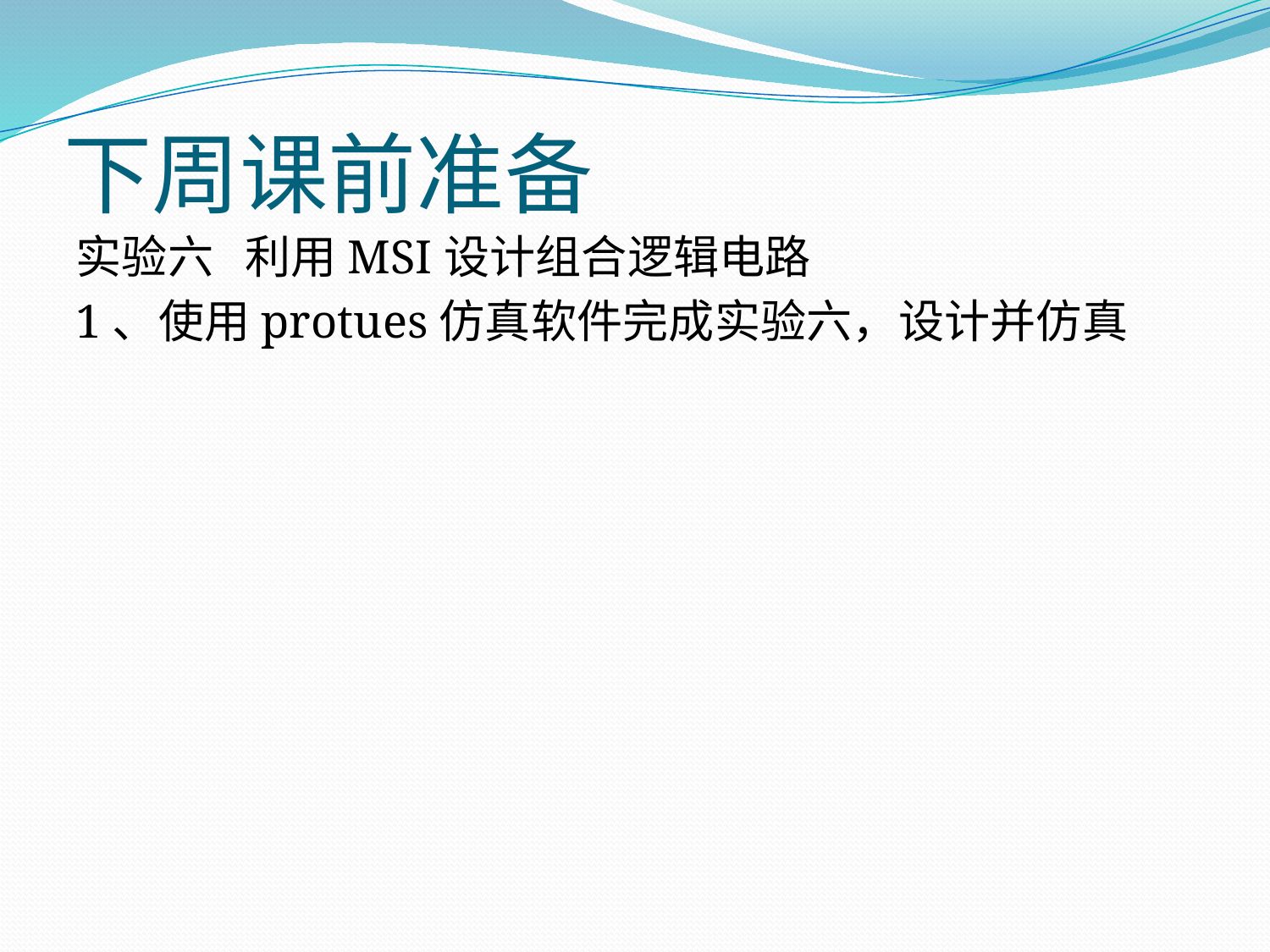

# 下周课前准备
实验六   利用MSI设计组合逻辑电路
1、使用protues仿真软件完成实验六，设计并仿真